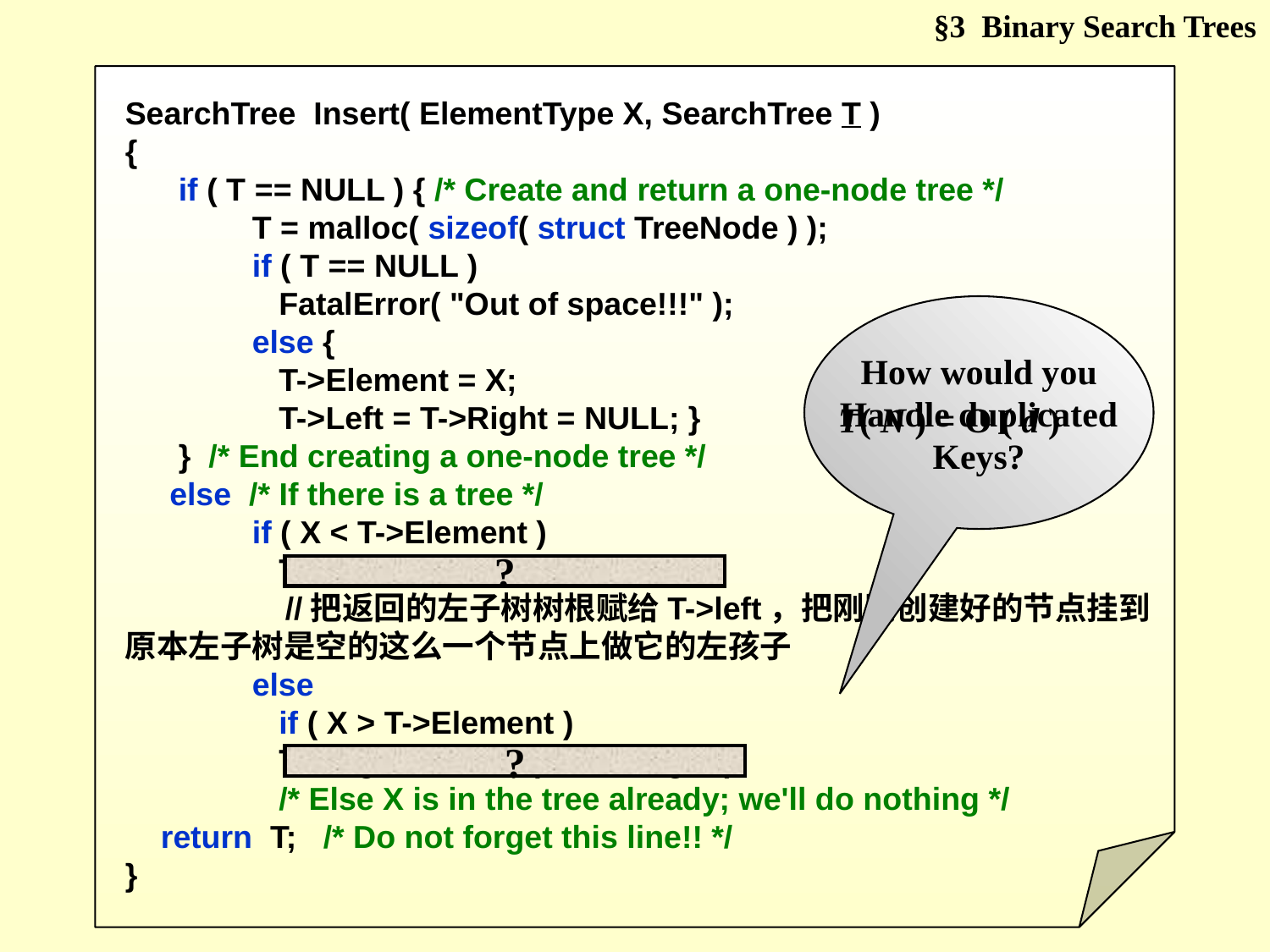

§3  Binary Search Trees
SearchTree  Insert( ElementType X, SearchTree T )
{
      if ( T == NULL ) { /* Create and return a one-node tree */
	T = malloc( sizeof( struct TreeNode ) );
	if ( T == NULL )
	   FatalError( "Out of space!!!" );
	else {
	   T->Element = X;
	   T->Left = T->Right = NULL; }
      }  /* End creating a one-node tree */
     else  /* If there is a tree */
 	if ( X < T->Element )
	   T->Left = Insert( X, T->Left );
                  //把返回的左子树树根赋给T->left，把刚刚创建好的节点挂到原本左子树是空的这么一个节点上做它的左孩子
	else
	   if ( X > T->Element )
	   T->Right = Insert( X, T->Right );
	   /* Else X is in the tree already; we'll do nothing */
    return  T;   /* Do not forget this line!! */
}
How would you
Handle duplicated
Keys?
T( N ) = O ( d )
?
?